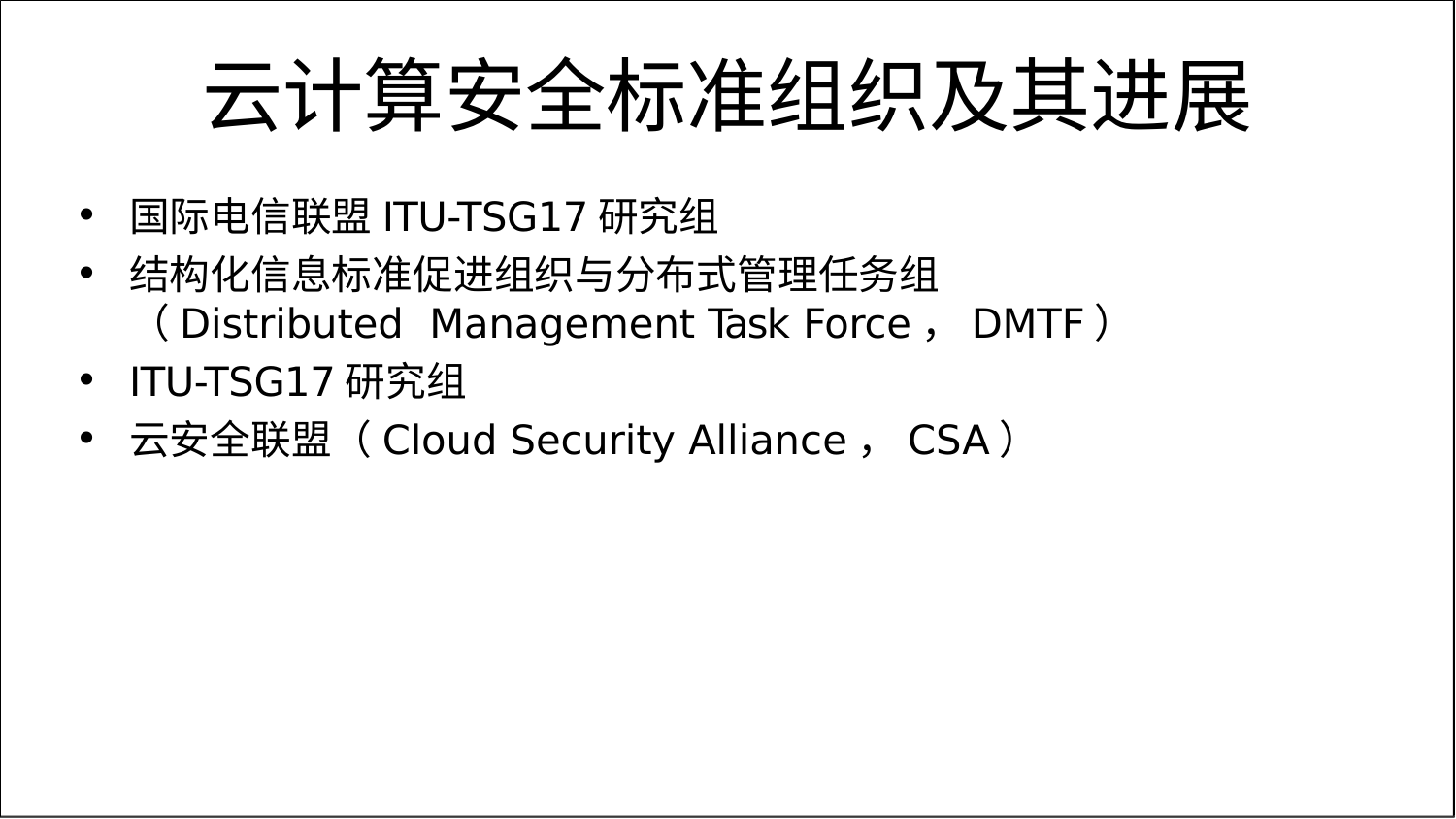

# 云计算安全标准组织及其进展
国际电信联盟ITU-TSG17研究组
结构化信息标准促进组织与分布式管理任务组（Distributed  Management Task Force，DMTF）
ITU-TSG17研究组
云安全联盟（Cloud Security Alliance，CSA）